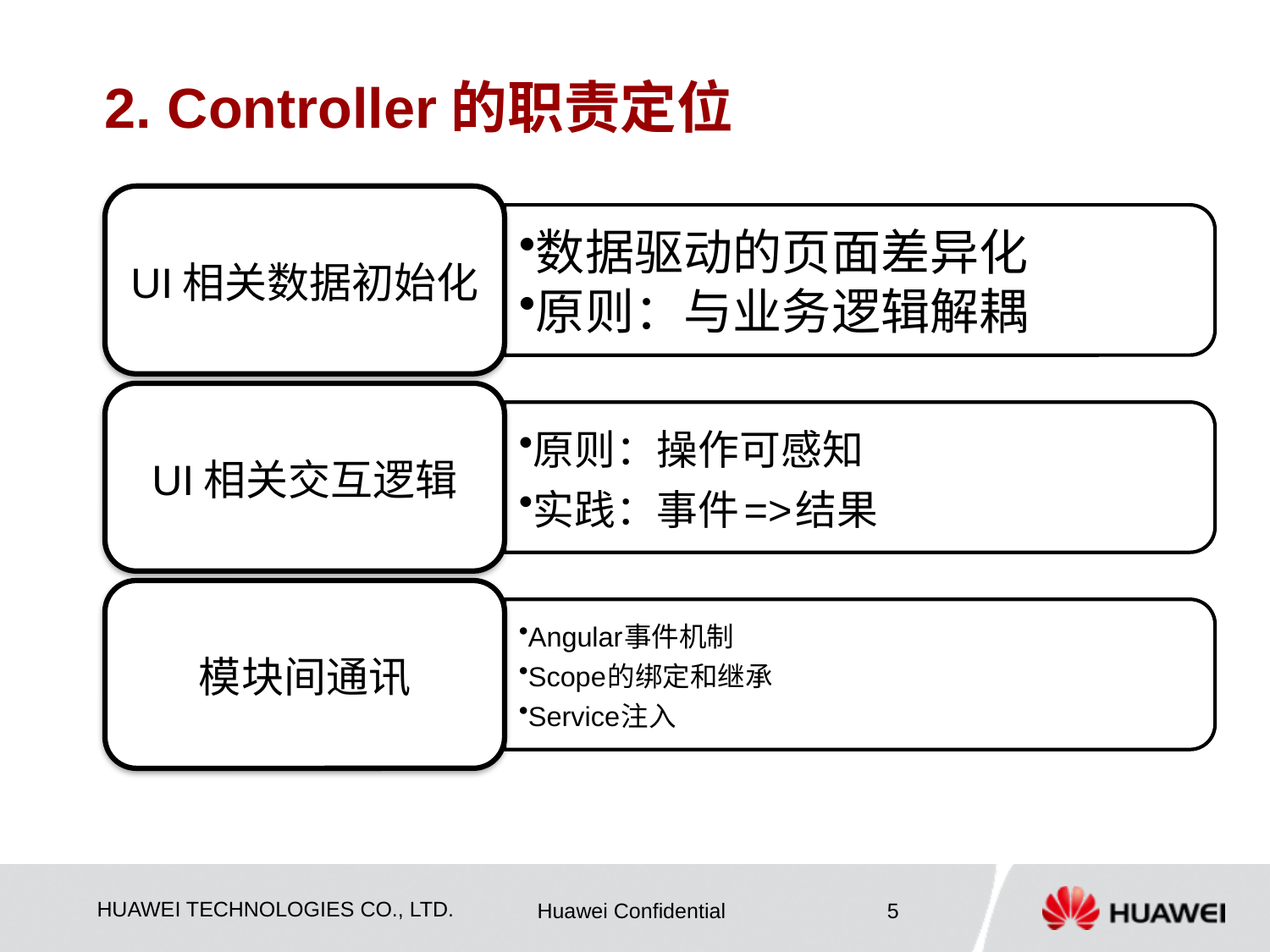

# 2. Controller的职责定位
UI相关数据初始化
数据驱动的页面差异化
UI相关交互逻辑
原则：操作可感知
模块间通讯
Angular事件机制
Scope的绑定和继承
原则：与业务逻辑解耦
Service注入
实践：事件=>结果